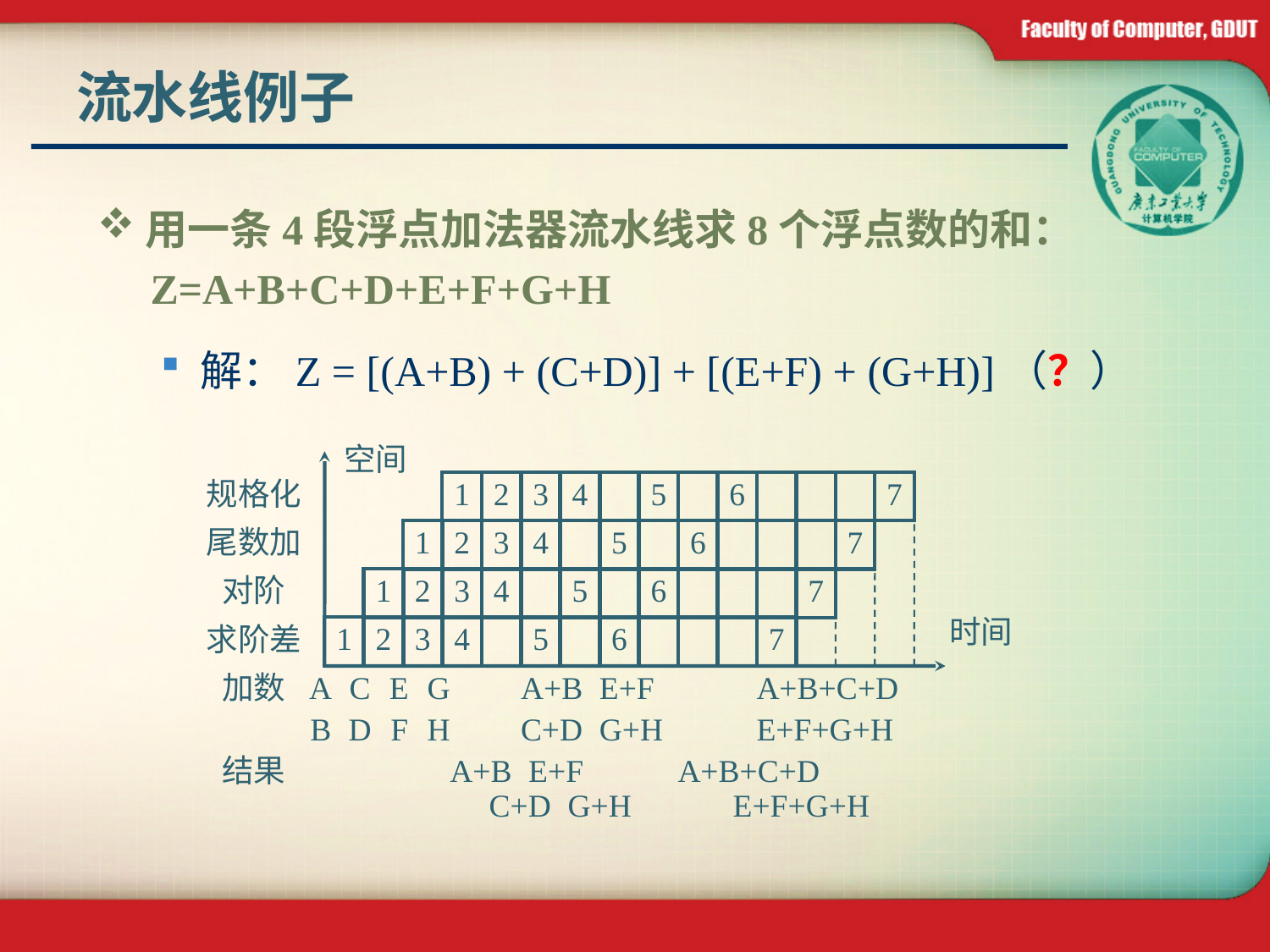

# 流水线例子
用一条4段浮点加法器流水线求8个浮点数的和：
     Z=A+B+C+D+E+F+G+H
解：Z = [(A+B) + (C+D)] + [(E+F) + (G+H)]（？）

空间

1
2
3
4

5

6

7
规格化
1
2
3
4

5

6

7

尾数加
1
2
3
4

5

6

7

对阶
时间
1
2
3
4

5

6

7

求阶差
加数
A

C
E
G
A+B
E+F
A+B+C+D
B
D
F
H
C+D
G+H
E+F+G+H
结果
A+B
E+F
A+B+C+D
C+D
G+H
E+F+G+H